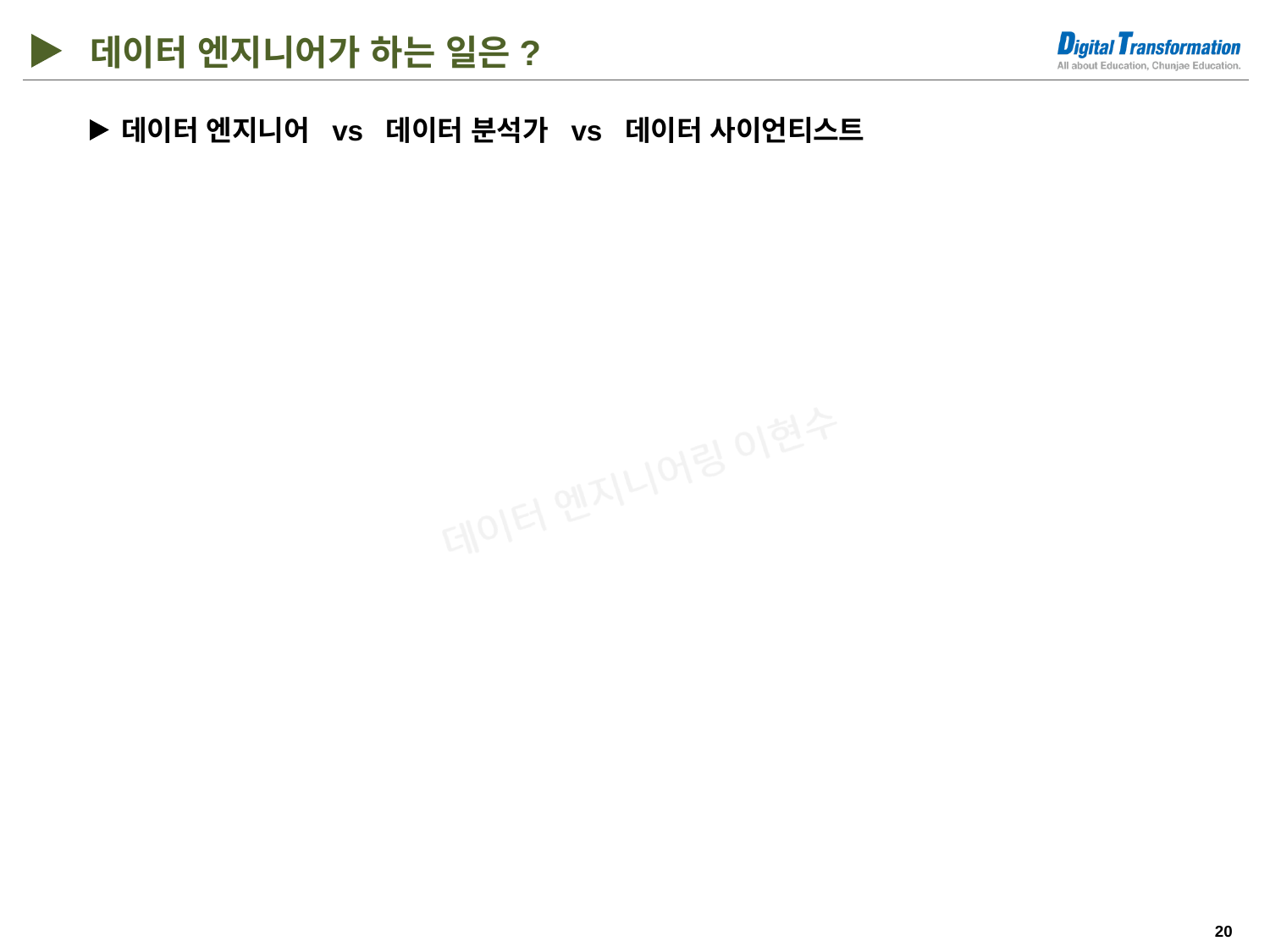

데이터 엔지니어가 하는 일은?

데이터 엔지니어  vs  데이터 분석가  vs  데이터 사이언티스트